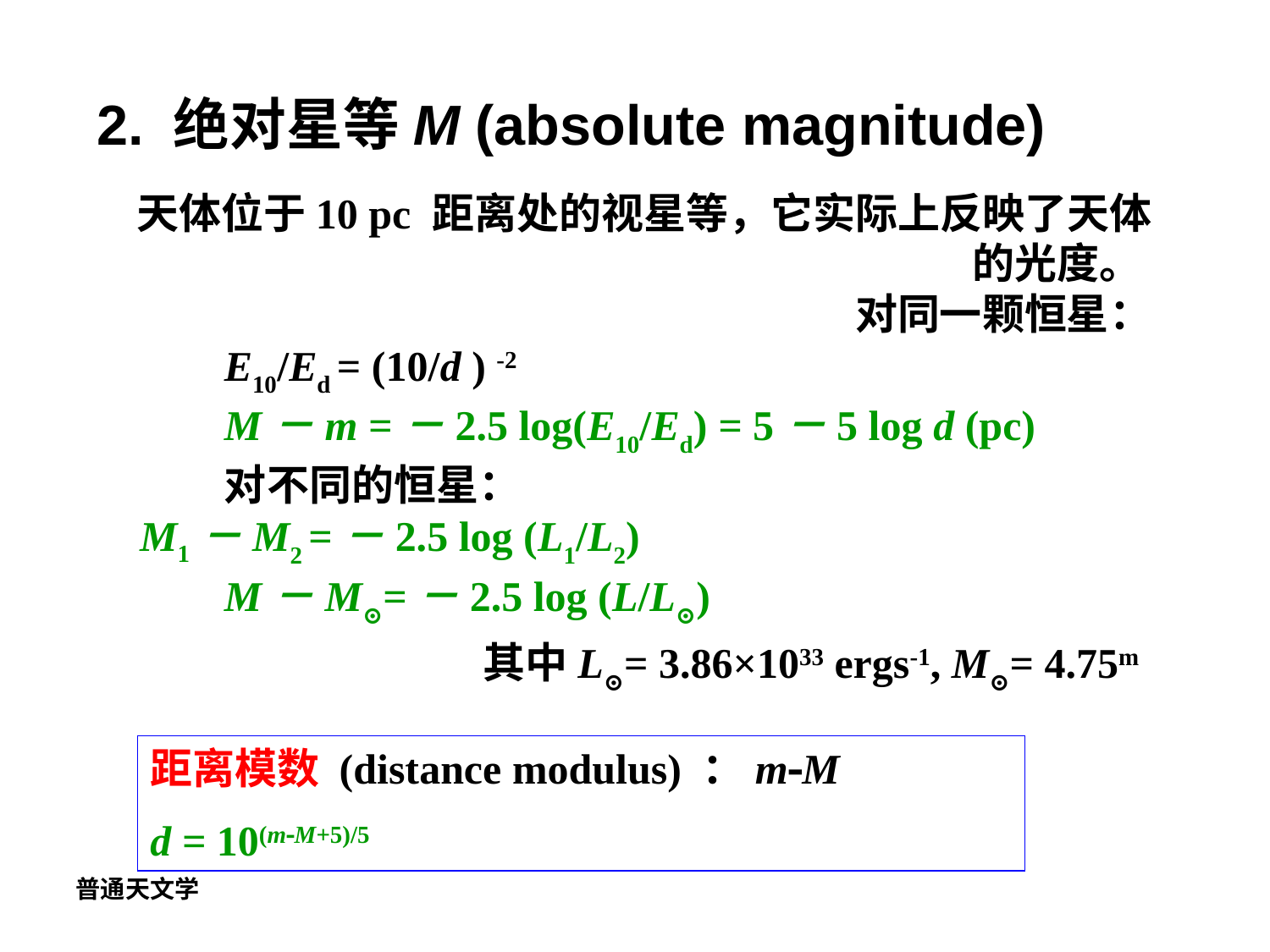

2. 绝对星等M (absolute magnitude)
天体位于10 pc 距离处的视星等，它实际上反映了天体的光度。
	对同一颗恒星：
	E10/Ed = (10/d ) -2
	M－m =－2.5 log(E10/Ed) = 5－5 log d (pc)
	对不同的恒星：
    M1－M2 =－2.5 log (L1/L2)
	M－M⊙=－2.5 log (L/L⊙)
	其中L⊙= 3.86×1033 ergs-1, M⊙= 4.75m
距离模数 (distance modulus) ：m−M
d = 10(m−M+5)/5
普通天文学